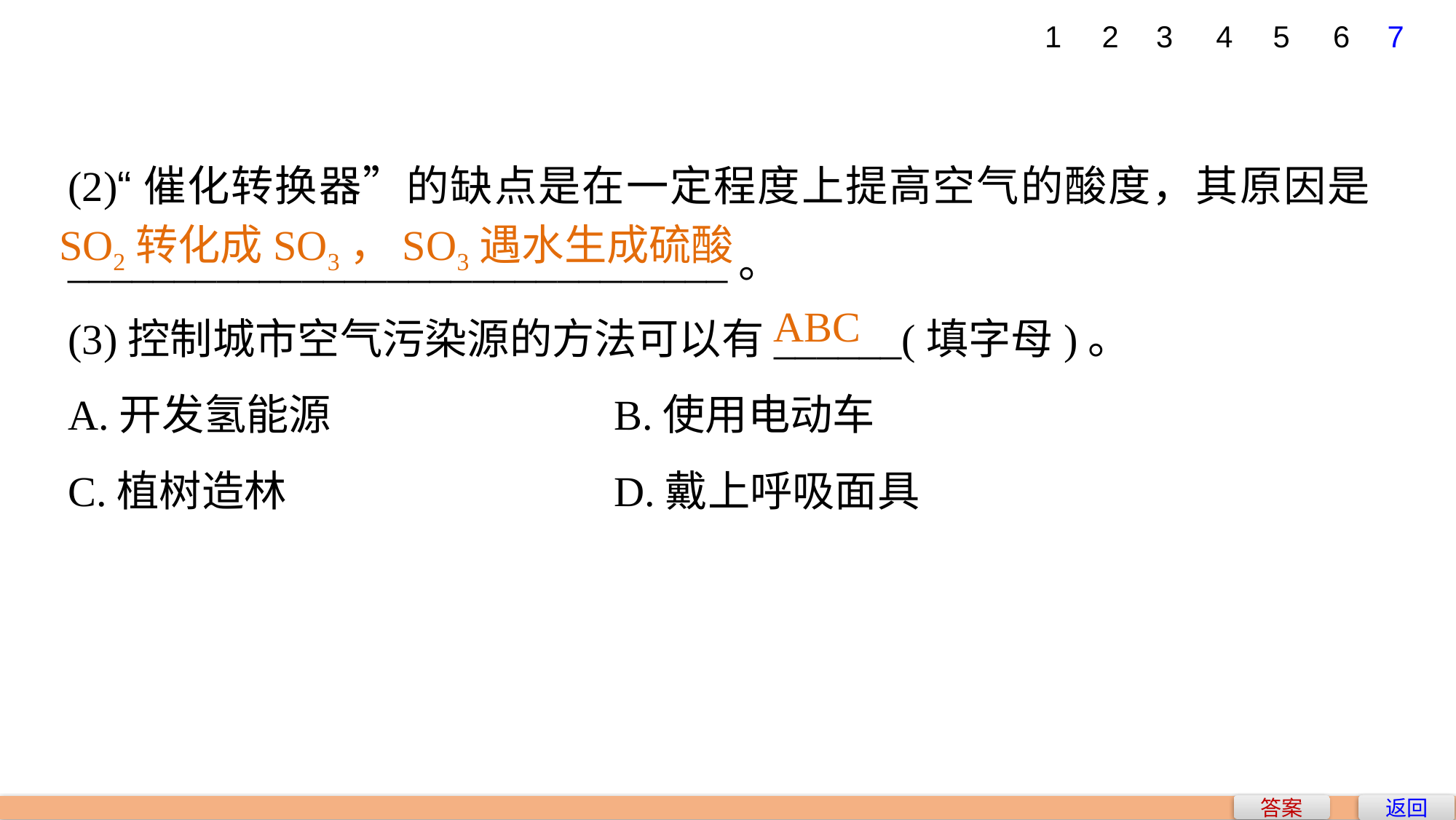

1
2
3
4
5
6
7
(2)“催化转换器”的缺点是在一定程度上提高空气的酸度，其原因是_______________________________。
(3)控制城市空气污染源的方法可以有______(填字母)。
A.开发氢能源  			B.使用电动车
C.植树造林  			D.戴上呼吸面具
SO2转化成SO3，SO3遇水生成硫酸
ABC
返回
答案